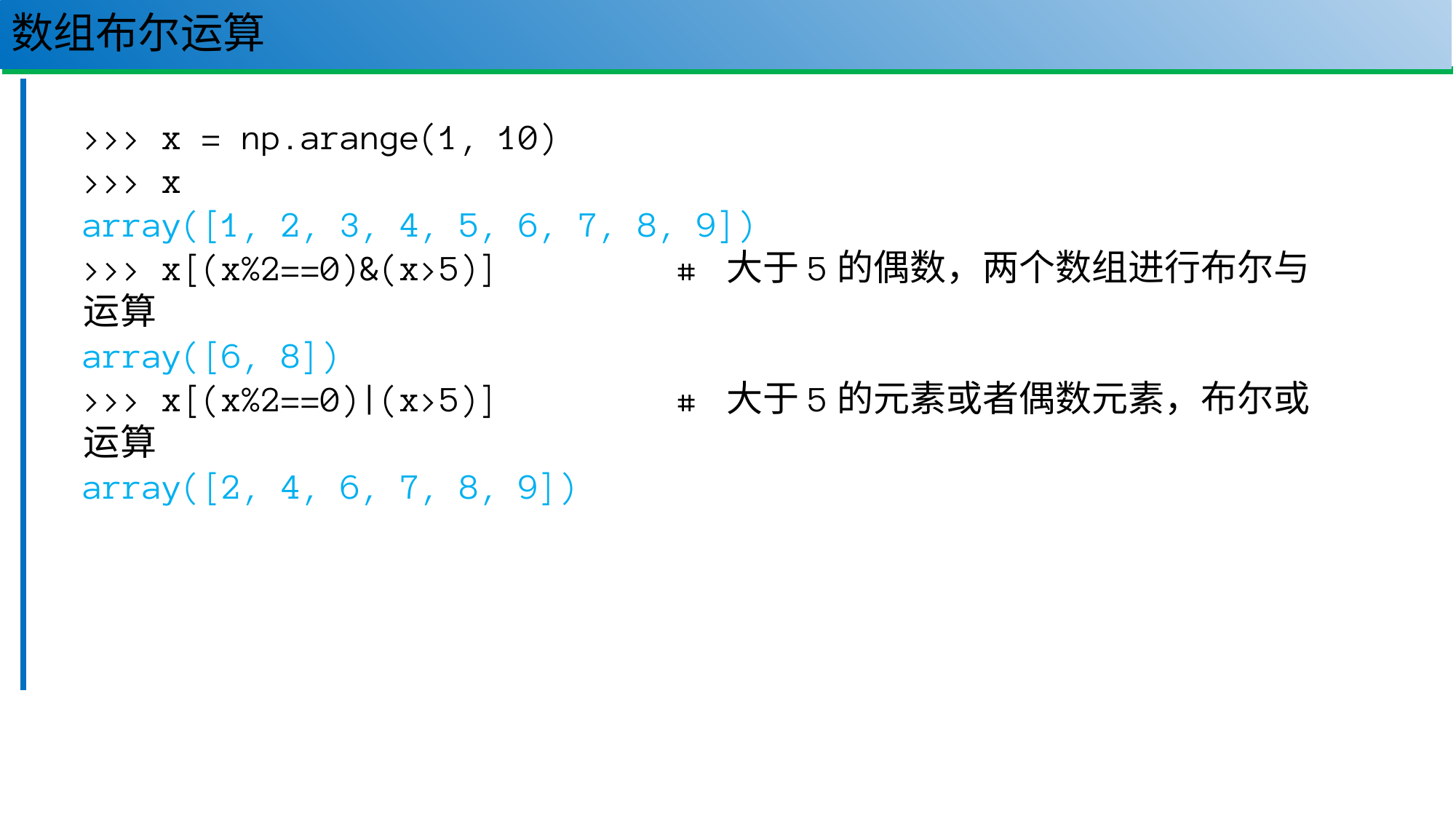

# 数组布尔运算
110
>>> x = np.arange(1, 10)
>>> x
array([1, 2, 3, 4, 5, 6, 7, 8, 9])
>>> x[(x%2==0)&(x>5)]         # 大于5的偶数，两个数组进行布尔与运算
array([6, 8])
>>> x[(x%2==0)|(x>5)]         # 大于5的元素或者偶数元素，布尔或运算
array([2, 4, 6, 7, 8, 9])